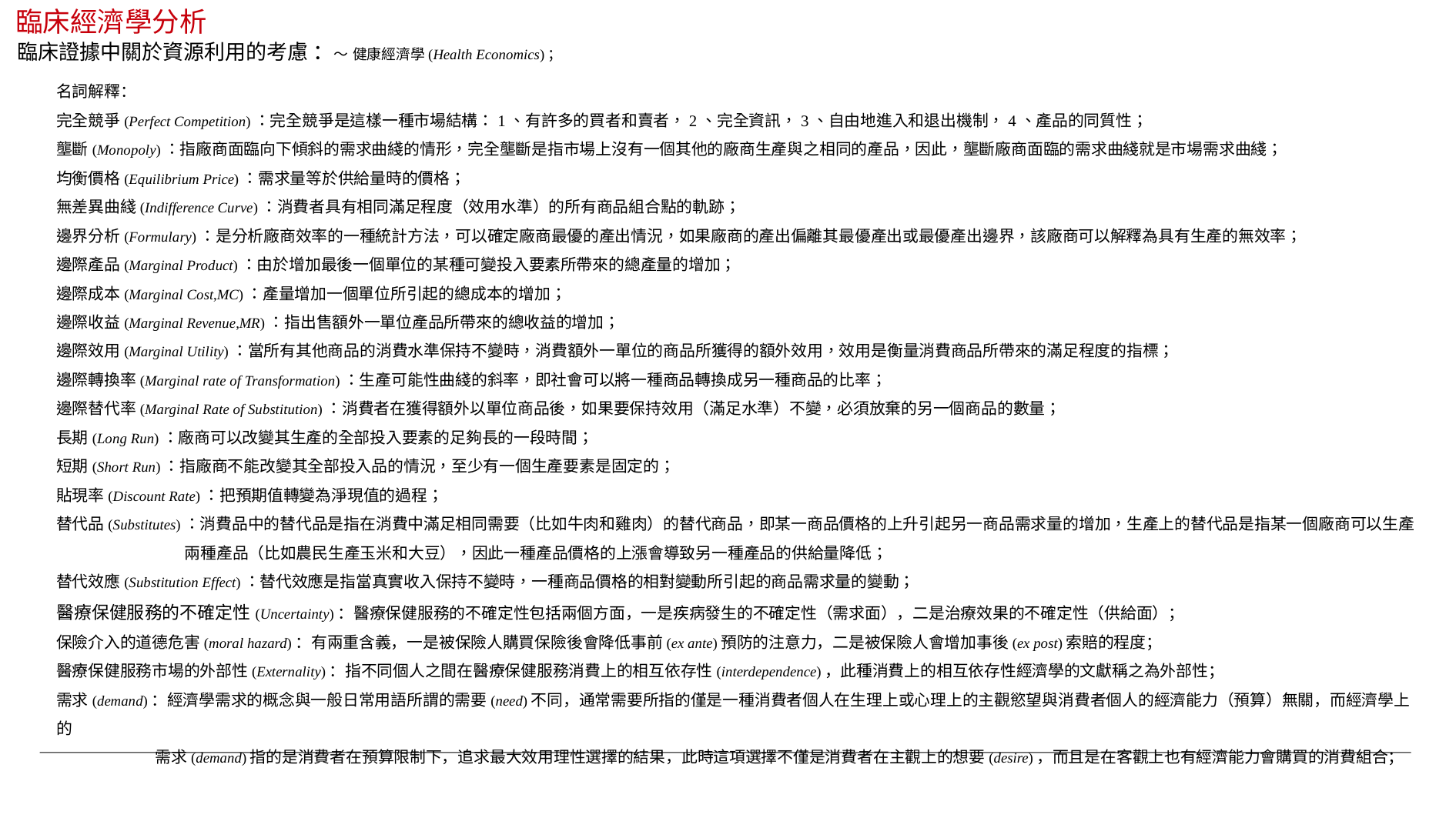

臨床經濟學分析
臨床證據中關於資源利用的考慮 ：～ 健康經濟學(Health Economics)；
名詞解釋：
完全競爭(Perfect Competition)：完全競爭是這樣一種市場結構：1、有許多的買者和賣者，2、完全資訊，3、自由地進入和退出機制，4、產品的同質性；
壟斷(Monopoly)：指廠商面臨向下傾斜的需求曲綫的情形，完全壟斷是指市場上沒有一個其他的廠商生產與之相同的產品，因此，壟斷廠商面臨的需求曲綫就是市場需求曲綫；
均衡價格(Equilibrium Price)：需求量等於供給量時的價格；
無差異曲綫(Indifference Curve)：消費者具有相同滿足程度（效用水準）的所有商品組合點的軌跡；
邊界分析(Formulary)：是分析廠商效率的一種統計方法，可以確定廠商最優的產出情況，如果廠商的產出偏離其最優產出或最優產出邊界，該廠商可以解釋為具有生產的無效率；
邊際產品(Marginal Product)：由於增加最後一個單位的某種可變投入要素所帶來的總產量的增加；
邊際成本(Marginal Cost,MC)：產量增加一個單位所引起的總成本的增加；
邊際收益(Marginal Revenue,MR)：指出售額外一單位產品所帶來的總收益的增加；
邊際效用(Marginal Utility)：當所有其他商品的消費水準保持不變時，消費額外一單位的商品所獲得的額外效用，效用是衡量消費商品所帶來的滿足程度的指標；
邊際轉換率(Marginal rate of Transformation)：生產可能性曲綫的斜率，即社會可以將一種商品轉換成另一種商品的比率；
邊際替代率(Marginal Rate of Substitution)：消費者在獲得額外以單位商品後，如果要保持效用（滿足水準）不變，必須放棄的另一個商品的數量；
長期(Long Run)：廠商可以改變其生產的全部投入要素的足夠長的一段時間；
短期(Short Run)：指廠商不能改變其全部投入品的情況，至少有一個生產要素是固定的；
貼現率(Discount Rate)：把預期值轉變為淨現值的過程；
替代品(Substitutes)：消費品中的替代品是指在消費中滿足相同需要（比如牛肉和雞肉）的替代商品，即某一商品價格的上升引起另一商品需求量的增加，生產上的替代品是指某一個廠商可以生產
                                  兩種產品（比如農民生產玉米和大豆），因此一種產品價格的上漲會導致另一種產品的供給量降低；
替代效應(Substitution Effect)：替代效應是指當真實收入保持不變時，一種商品價格的相對變動所引起的商品需求量的變動；
醫療保健服務的不確定性(Uncertainty)：醫療保健服務的不確定性包括兩個方面，一是疾病發生的不確定性（需求面），二是治療效果的不確定性（供給面）；
保險介入的道德危害(moral hazard)：有兩重含義，一是被保險人購買保險後會降低事前(ex ante)預防的注意力，二是被保險人會增加事後(ex post)索賠的程度；
醫療保健服務市場的外部性(Externality)：指不同個人之間在醫療保健服務消費上的相互依存性(interdependence)，此種消費上的相互依存性經濟學的文獻稱之為外部性；
需求(demand)：經濟學需求的概念與一般日常用語所謂的需要(need)不同，通常需要所指的僅是一種消費者個人在生理上或心理上的主觀慾望與消費者個人的經濟能力（預算）無關，而經濟學上的
                          需求(demand)指的是消費者在預算限制下，追求最大效用理性選擇的結果，此時這項選擇不僅是消費者在主觀上的想要(desire)，而且是在客觀上也有經濟能力會購買的消費組合；